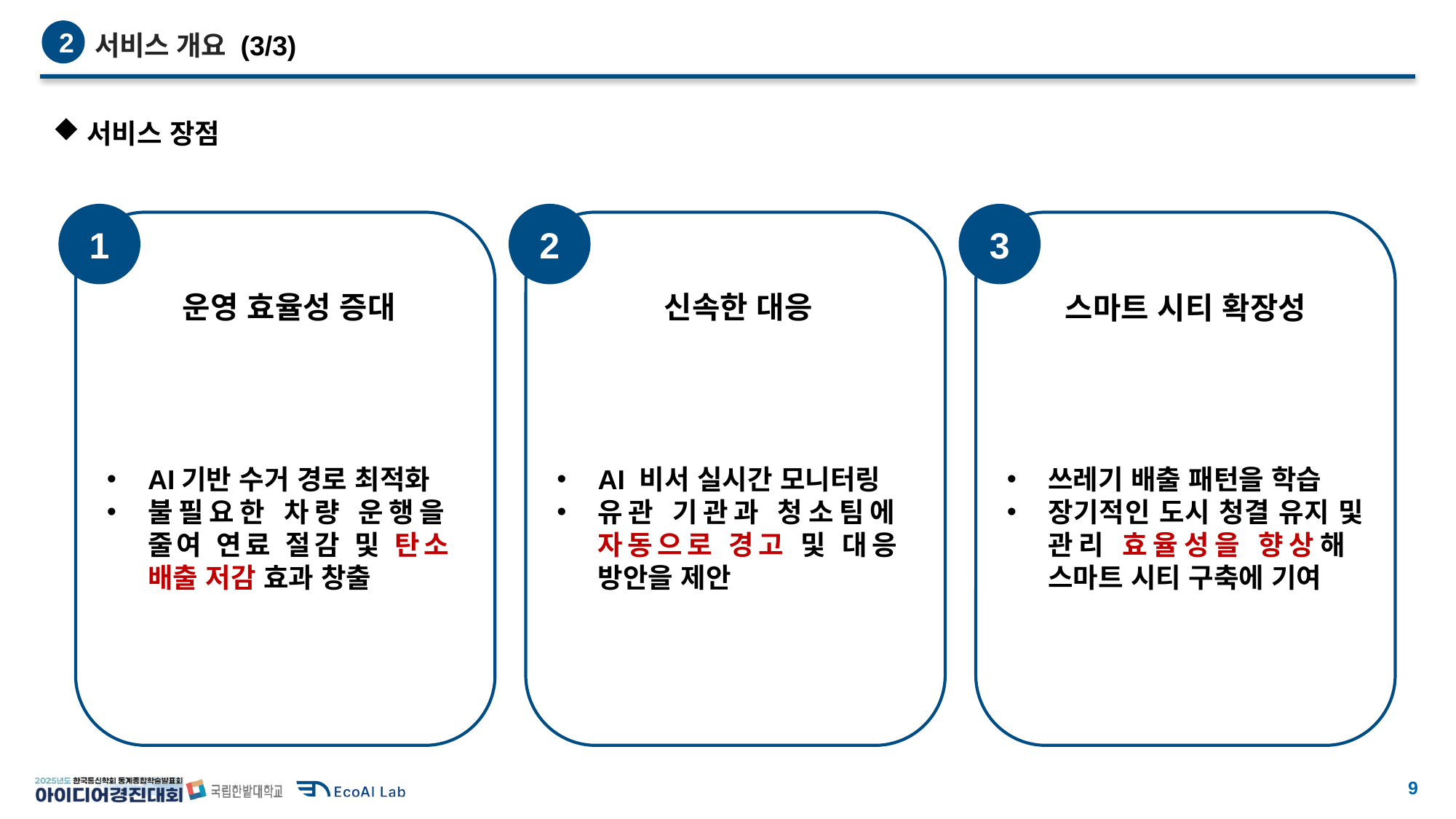

서비스 개요 (3/3)
2
서비스 장점
1

AI기반 수거 경로 최적화
불필요한 차량 운행을
줄여 연료 절감 및 탄소
배출 저감 효과 창출
2

AI 비서 실시간 모니터링
유관 기관과 청소팀에
자동으로 경고 및 대응
방안을 제안
3

쓰레기 배출 패턴을 학습
장기적인 도시 청결 유지 및 관리 효율성을 향상해
스마트 시티 구축에 기여
운영 효율성 증대
신속한 대응
스마트 시티 확장성
9